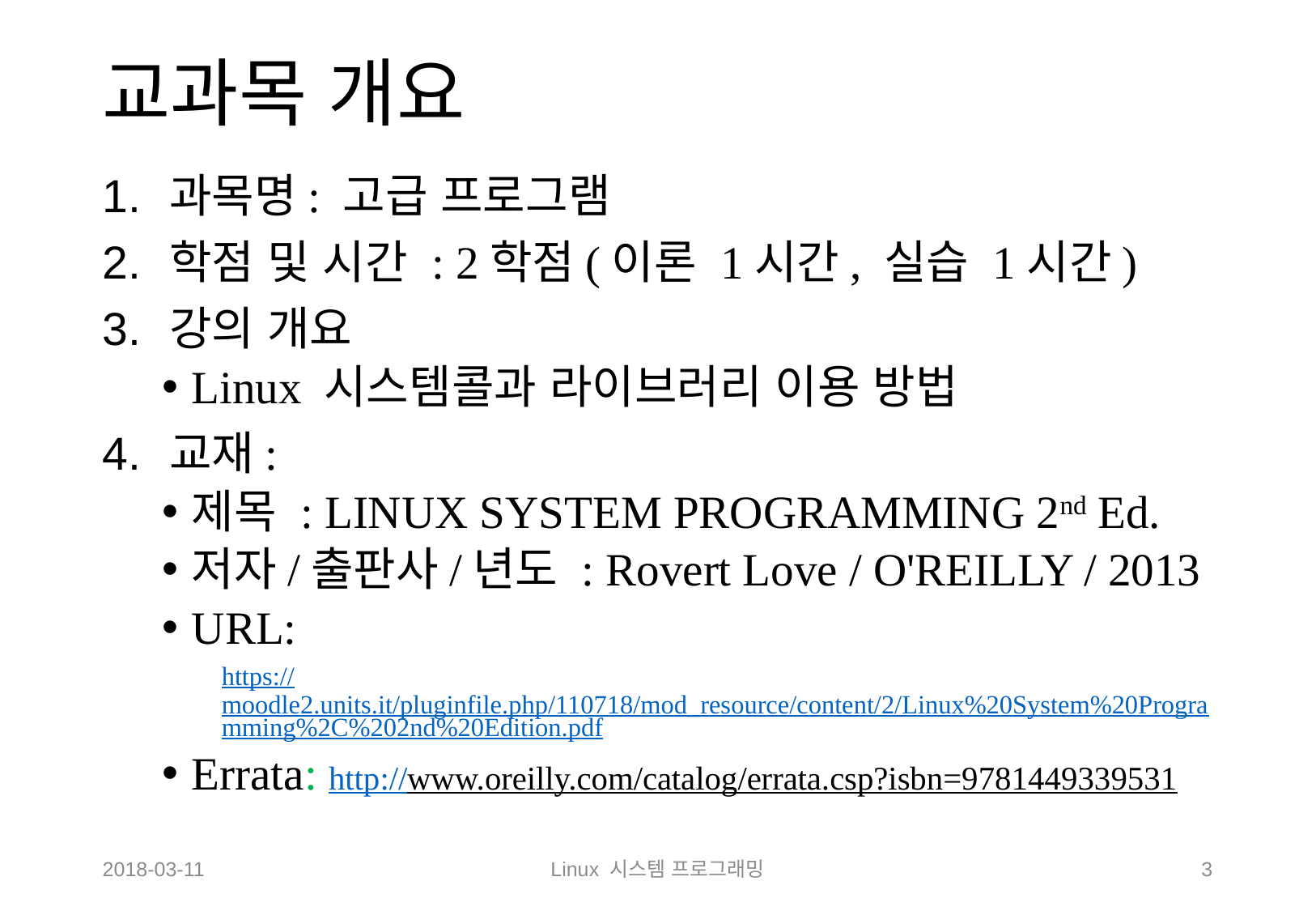

# 교과목 개요
과목명: 고급 프로그램
학점 및 시간 : 2학점(이론 1시간, 실습 1시간)
강의 개요
Linux 시스템콜과 라이브러리 이용 방법
교재:
제목 : LINUX SYSTEM PROGRAMMING 2nd Ed.
저자/출판사/년도 : Rovert Love / O'REILLY / 2013
URL:
https://moodle2.units.it/pluginfile.php/110718/mod_resource/content/2/Linux%20System%20Programming%2C%202nd%20Edition.pdf
Errata: http://www.oreilly.com/catalog/errata.csp?isbn=9781449339531
2018-03-11
Linux 시스템 프로그래밍
3